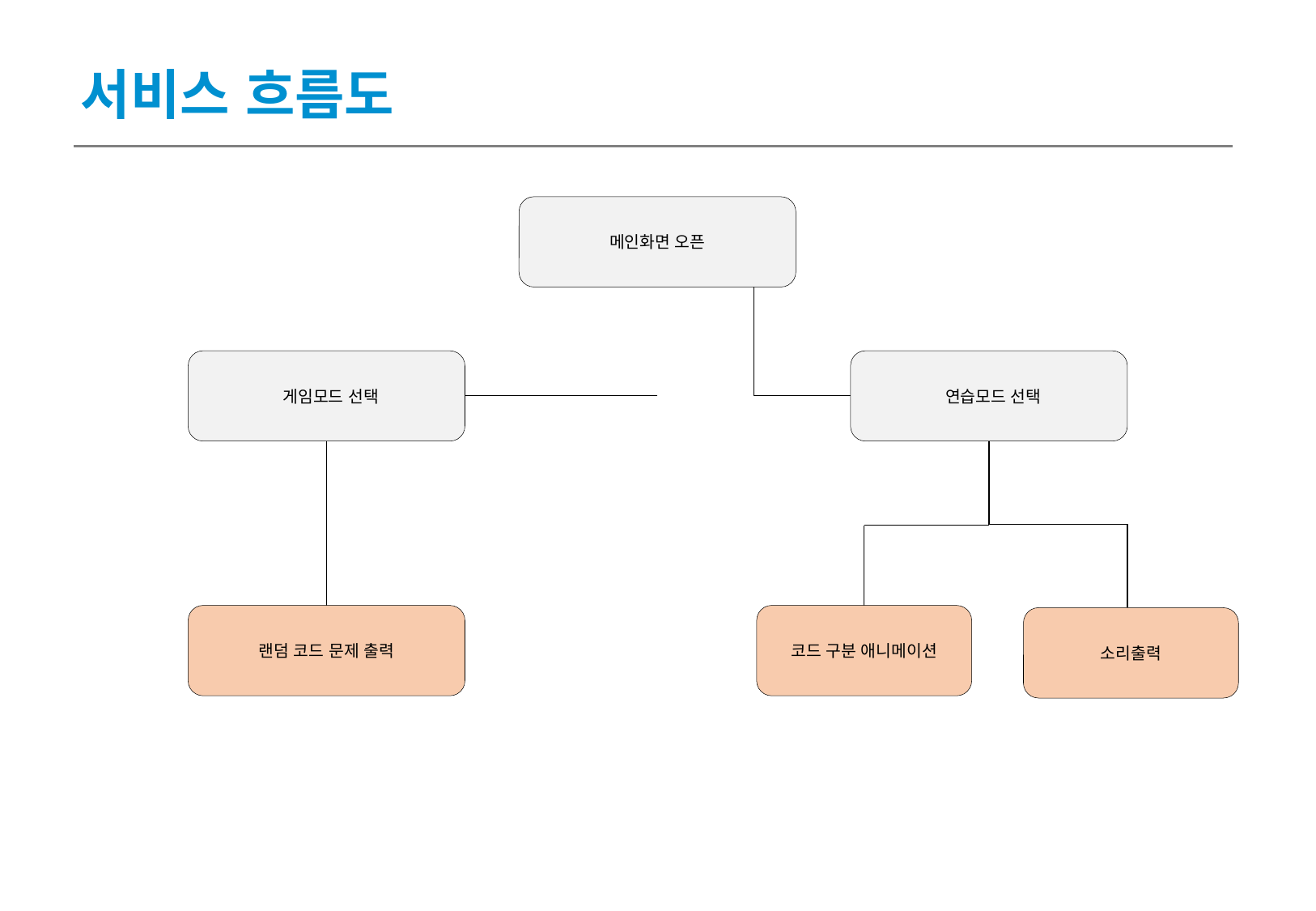

서비스 흐름도
메인화면 오픈
 게임모드 선택
 연습모드 선택
랜덤 코드 문제 출력
코드 구분 애니메이션
소리출력